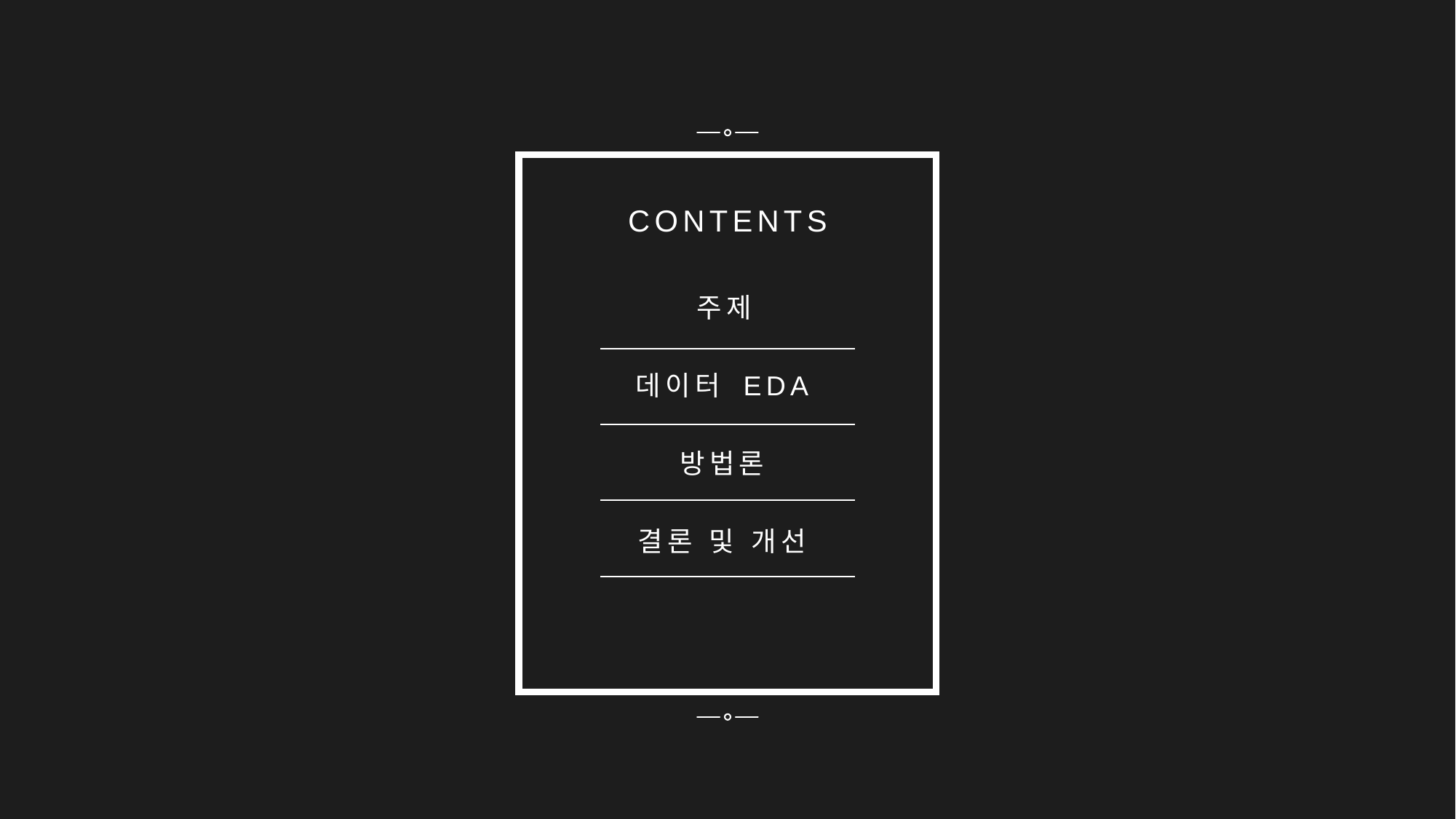

CONTENTS
주제
데이터 EDA
방법론
결론 및 개선